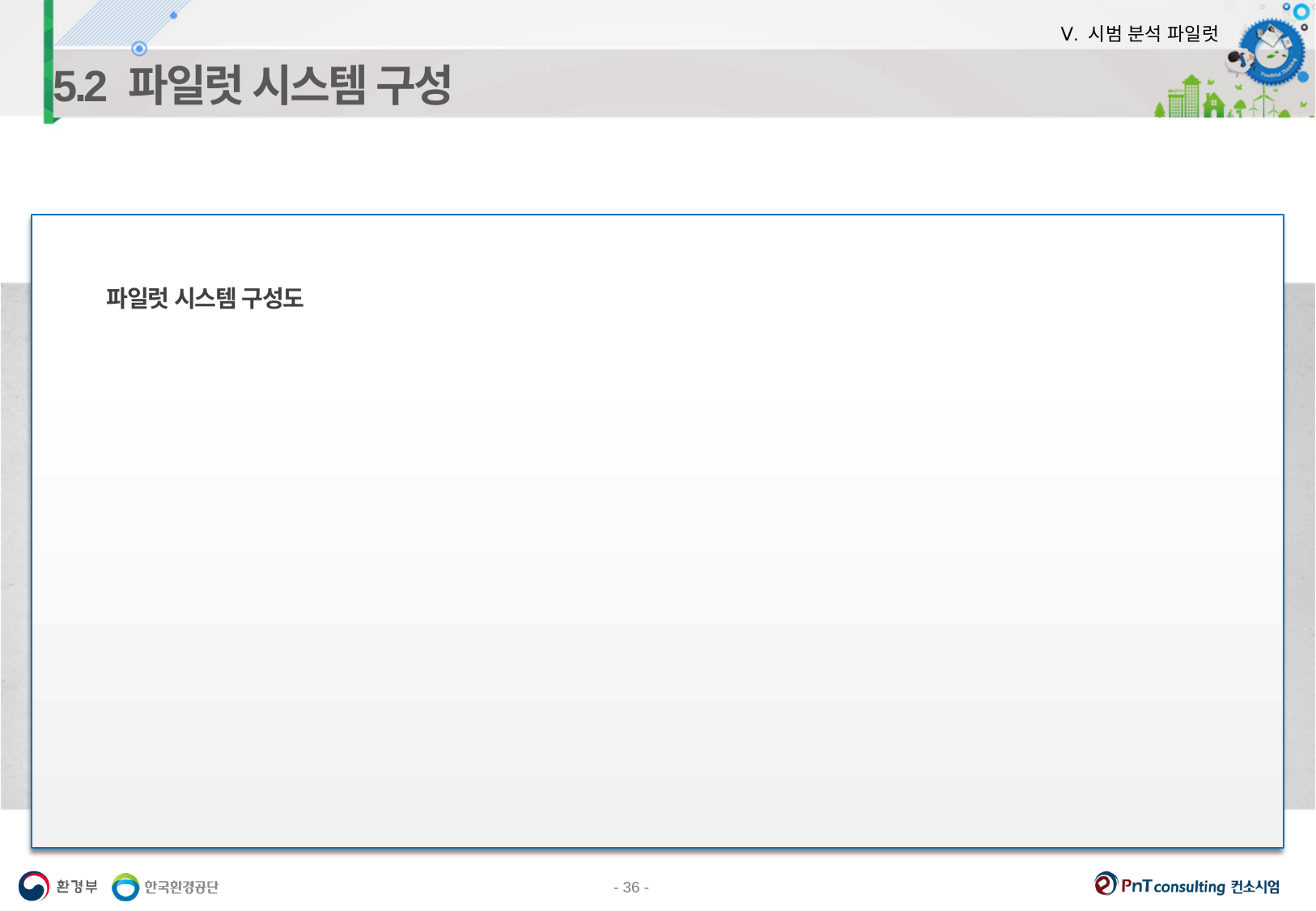

Ⅴ. 시범 분석 파일럿
5.2 파일럿 시스템 구성
파일럿 시스템 구성도